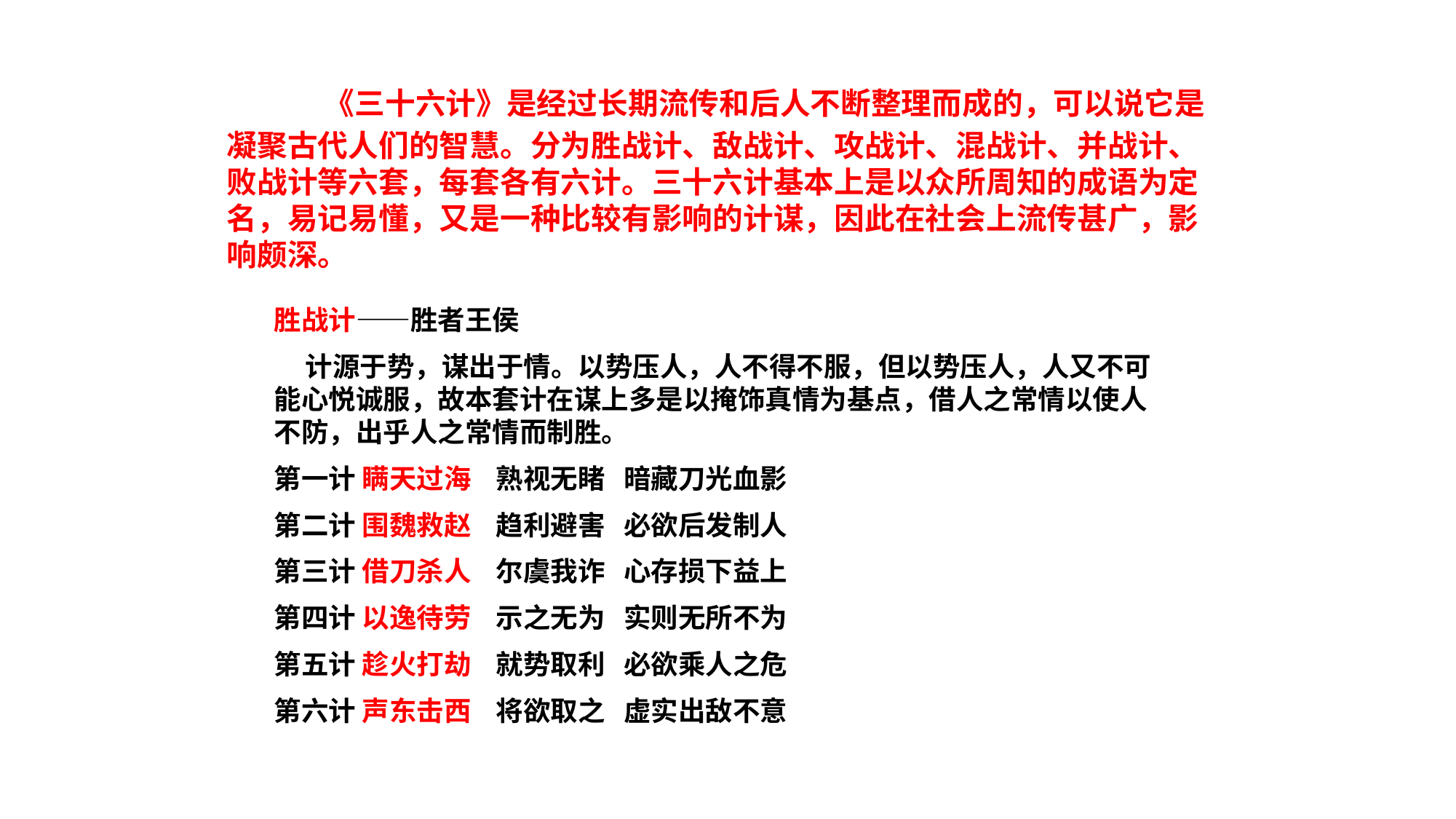

《三十六计》是经过长期流传和后人不断整理而成的，可以说它是凝聚古代人们的智慧。分为胜战计、敌战计、攻战计、混战计、并战计、败战计等六套，每套各有六计。三十六计基本上是以众所周知的成语为定名，易记易懂，又是一种比较有影响的计谋，因此在社会上流传甚广，影响颇深。
胜战计——胜者王侯
    计源于势，谋出于情。以势压人，人不得不服，但以势压人，人又不可能心悦诚服，故本套计在谋上多是以掩饰真情为基点，借人之常情以使人不防，出乎人之常情而制胜。
第一计 瞒天过海    熟视无睹   暗藏刀光血影
第二计 围魏救赵    趋利避害   必欲后发制人
第三计 借刀杀人    尔虞我诈   心存损下益上
第四计 以逸待劳    示之无为   实则无所不为
第五计 趁火打劫    就势取利   必欲乘人之危
第六计 声东击西    将欲取之   虚实出敌不意